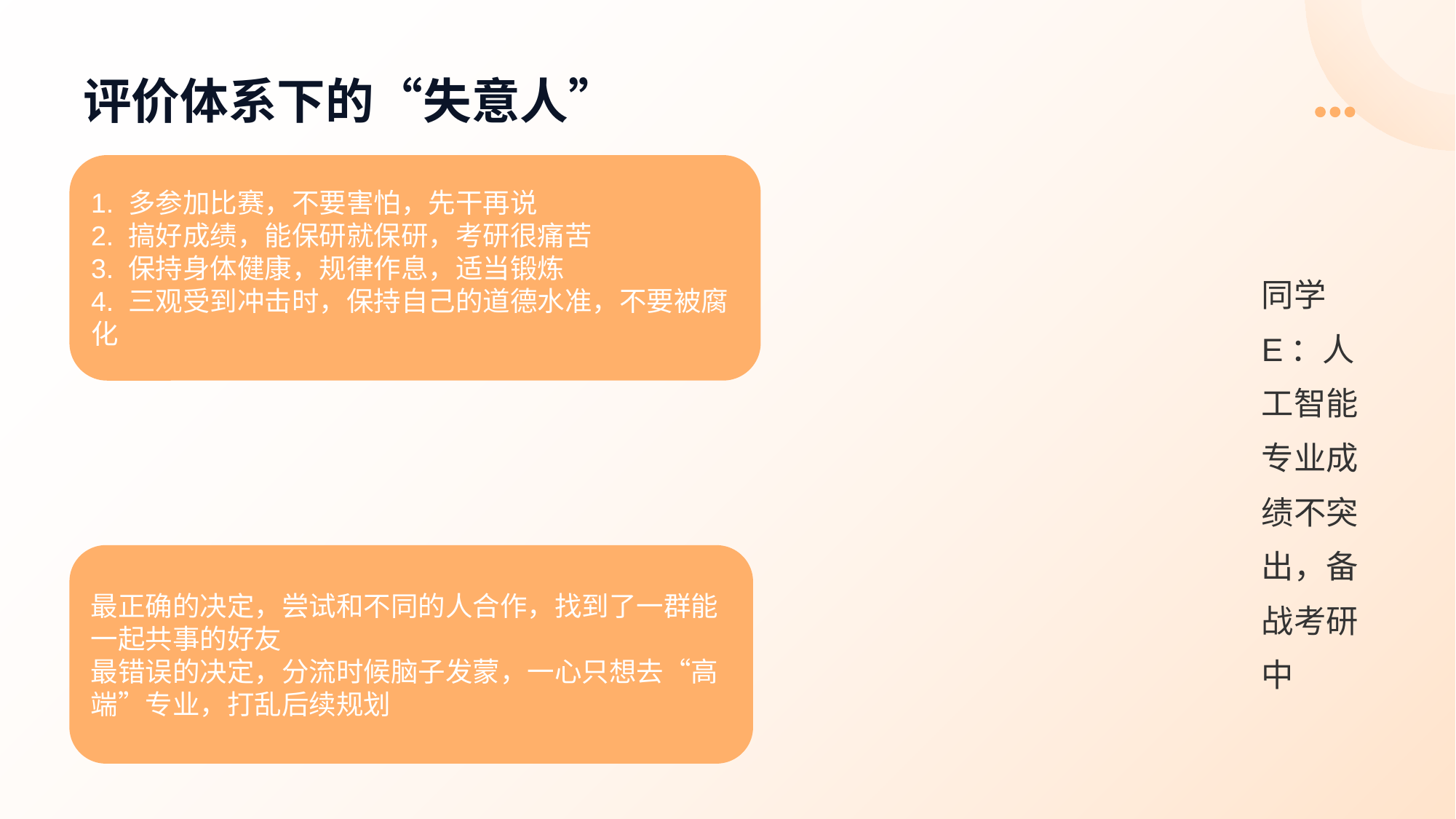

# 评价体系下的“失意人”
1. 多参加比赛，不要害怕，先干再说
2. 搞好成绩，能保研就保研，考研很痛苦
3. 保持身体健康，规律作息，适当锻炼
4. 三观受到冲击时，保持自己的道德水准，不要被腐化
同学E：人工智能专业成绩不突出，备战考研中
最正确的决定，尝试和不同的人合作，找到了一群能一起共事的好友
最错误的决定，分流时候脑子发蒙，一心只想去“高端”专业，打乱后续规划